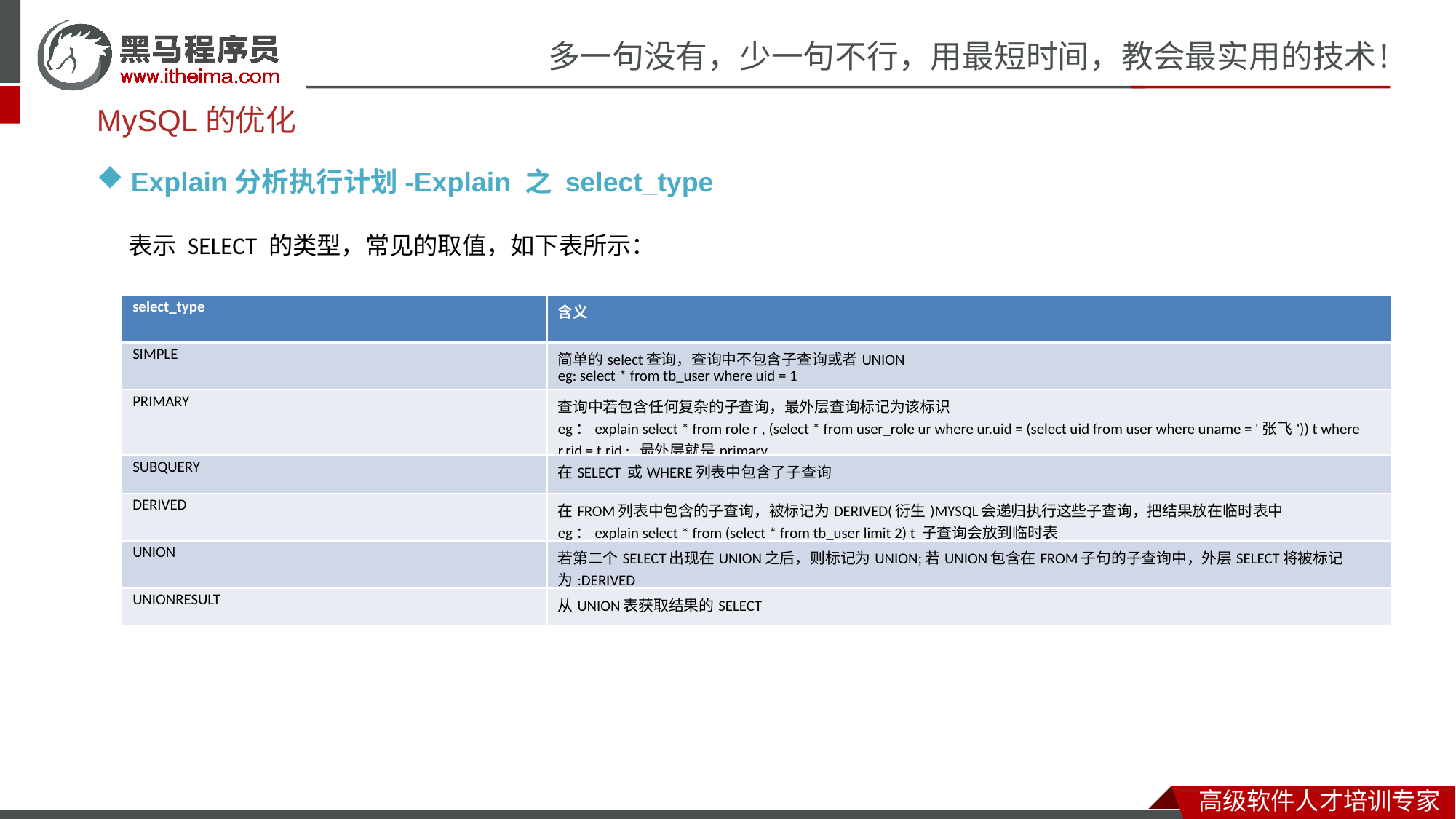

MySQL的优化
Explain分析执行计划-Explain 之 select_type
 表示 SELECT 的类型，常见的取值，如下表所示：
| select\_type | 含义 |
| --- | --- |
| SIMPLE | 简单的select查询，查询中不包含子查询或者UNION eg: select \* from tb\_user where uid = 1 |
| PRIMARY | 查询中若包含任何复杂的子查询，最外层查询标记为该标识 eg：explain select \* from role r , (select \* from user\_role ur where ur.uid = (select uid from user where uname = '张飞')) t where r.rid = t.rid ; 最外层就是primary |
| SUBQUERY | 在SELECT 或WHERE列表中包含了子查询 |
| DERIVED | 在FROM列表中包含的子查询，被标记为DERIVED(衍生)MYSQL会递归执行这些子查询，把结果放在临时表中 eg：explain select \* from (select \* from tb\_user limit 2) t 子查询会放到临时表 |
| UNION | 若第二个SELECT出现在UNION之后，则标记为UNION;若UNION包含在FROM子句的子查询中，外层SELECT将被标记为:DERIVED |
| UNIONRESULT | 从UNION表获取结果的SELECT |